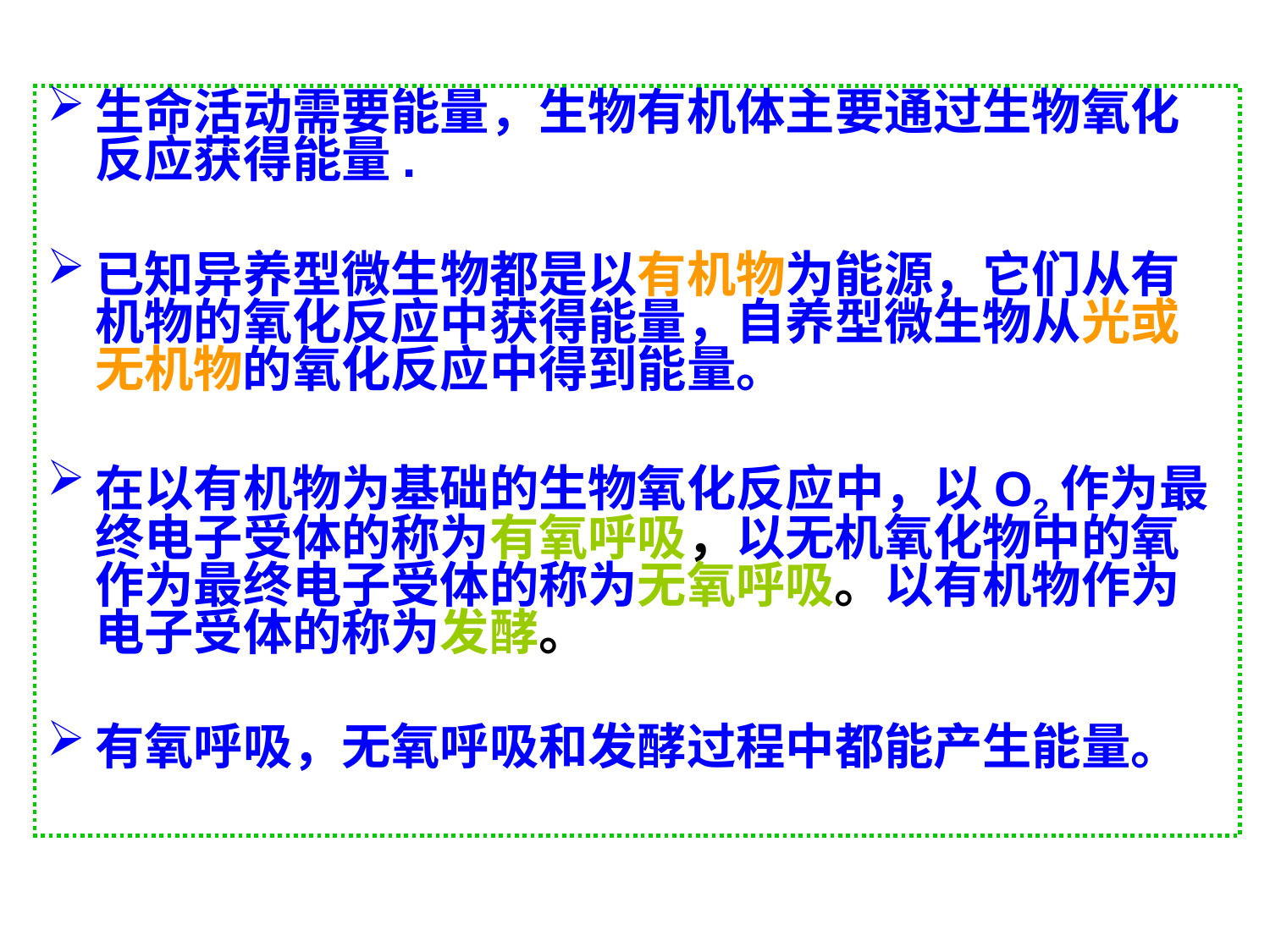

生命活动需要能量，生物有机体主要通过生物氧化反应获得能量.

已知异养型微生物都是以有机物为能源，它们从有机物的氧化反应中获得能量，自养型微生物从光或无机物的氧化反应中得到能量。

在以有机物为基础的生物氧化反应中，以O2作为最终电子受体的称为有氧呼吸，以无机氧化物中的氧作为最终电子受体的称为无氧呼吸。以有机物作为电子受体的称为发酵。

有氧呼吸，无氧呼吸和发酵过程中都能产生能量。